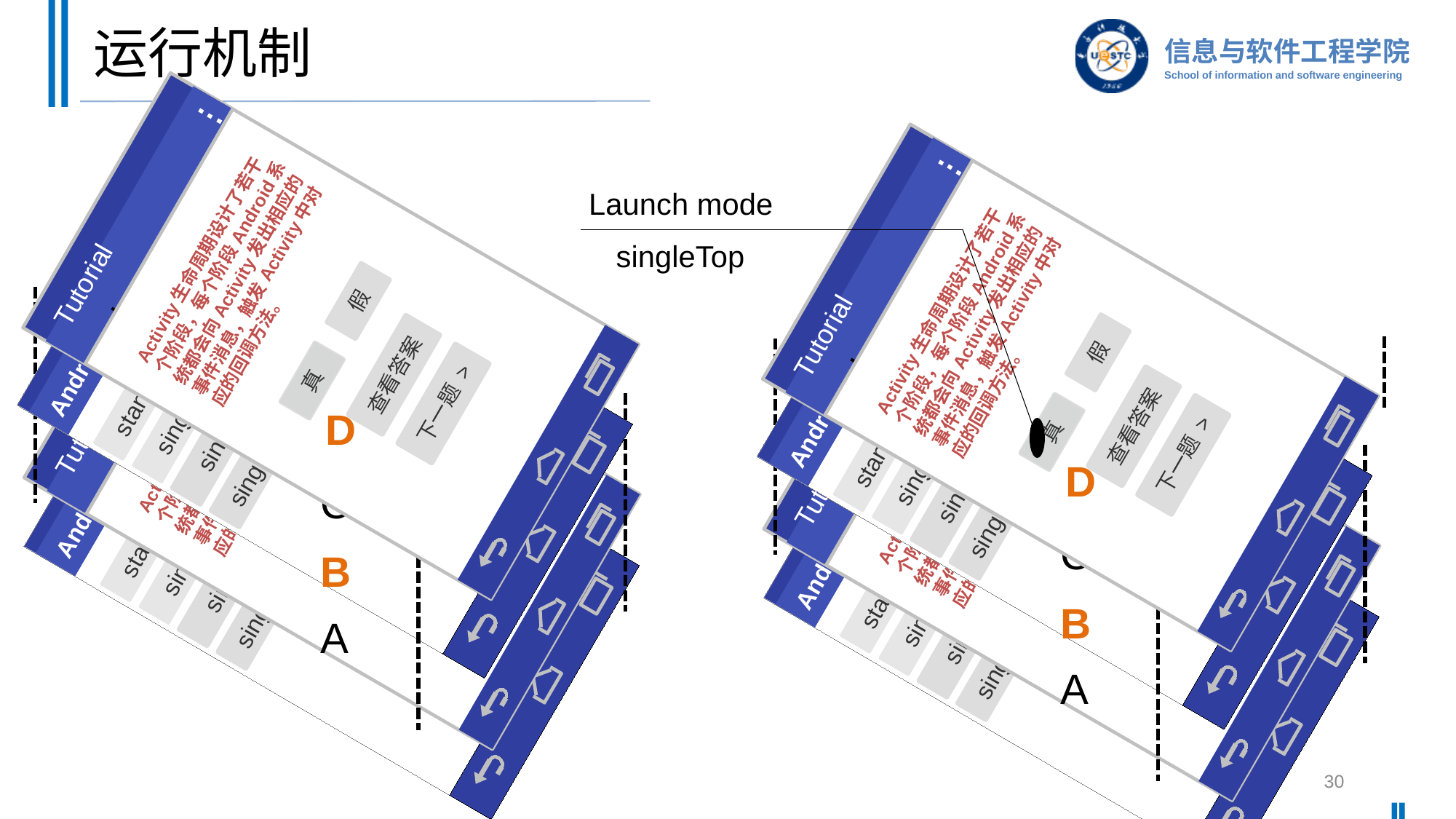

# 运行机制

 Tutorial                            +
.
.
.

Activity生命周期设计了若干个阶段，每个阶段Android系统都会向Activity发出相应的事件消息，触发Activity中对应的回调方法。
假
真
查看答案
下一题 >

 Tutorial                            +
.
.
.

Activity生命周期设计了若干个阶段，每个阶段Android系统都会向Activity发出相应的事件消息，触发Activity中对应的回调方法。
假
真
查看答案
下一题 >

Android Rookie
standard
singleTop
singleTask
singleInstance

Launch mode

Android Rookie
standard
singleTop
singleTask
singleInstance

 Tutorial                            +
.
.
.

Activity生命周期设计了若干个阶段，每个阶段Android系统都会向Activity发出相应的事件消息，触发Activity中对应的回调方法。
假
真
查看答案
下一题 >

singleTop

 Tutorial                            +
.
.
.

Activity生命周期设计了若干个阶段，每个阶段Android系统都会向Activity发出相应的事件消息，触发Activity中对应的回调方法。
假
真
查看答案
下一题 >

Android Rookie
standard
singleTop
singleTask
singleInstance

Android Rookie
standard
singleTop
singleTask
singleInstance

D
D
C
C
B
B
A
A
30
30